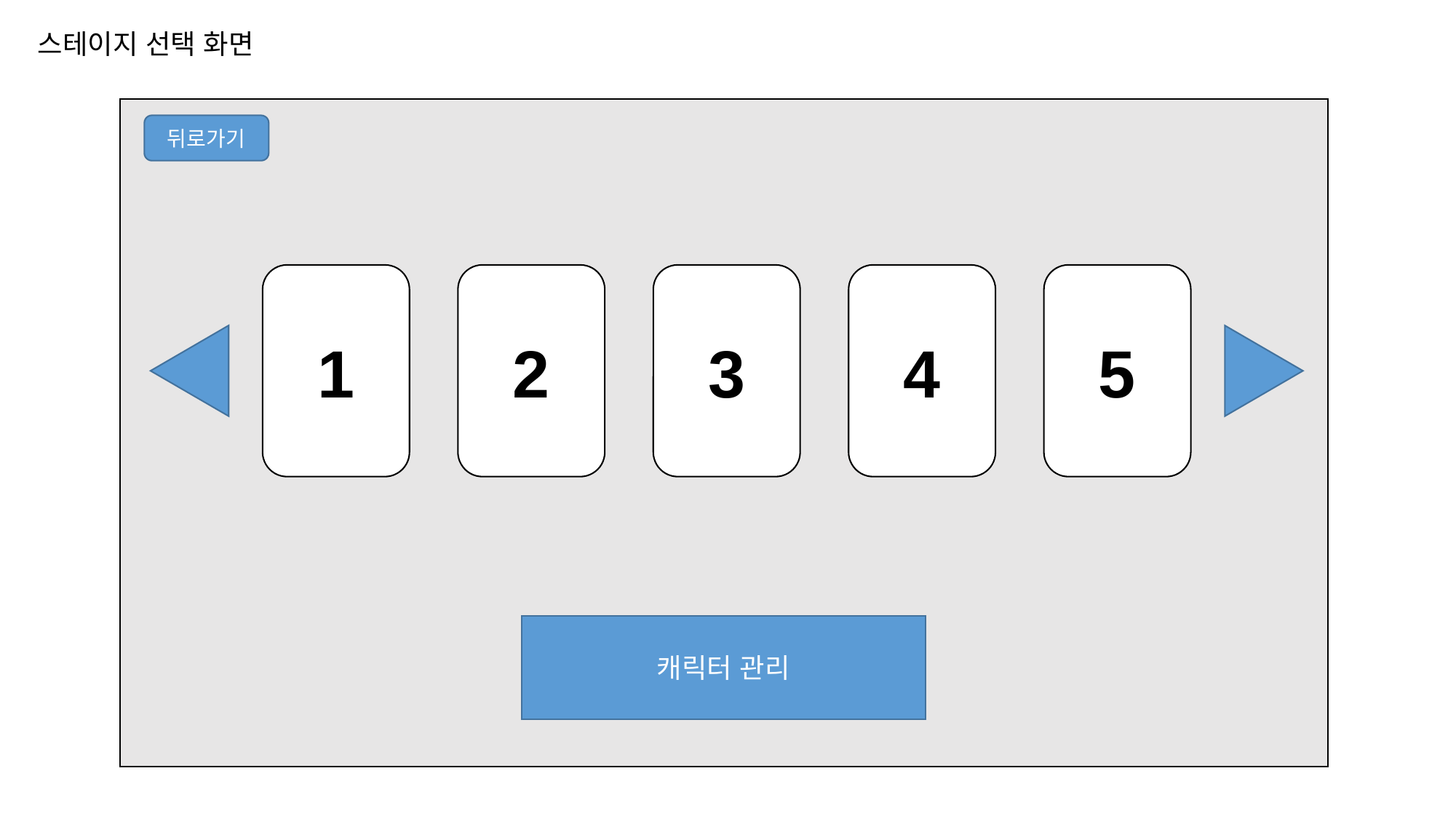

스테이지 선택 화면

뒤로가기
1
2
3
4
5

캐릭터 관리